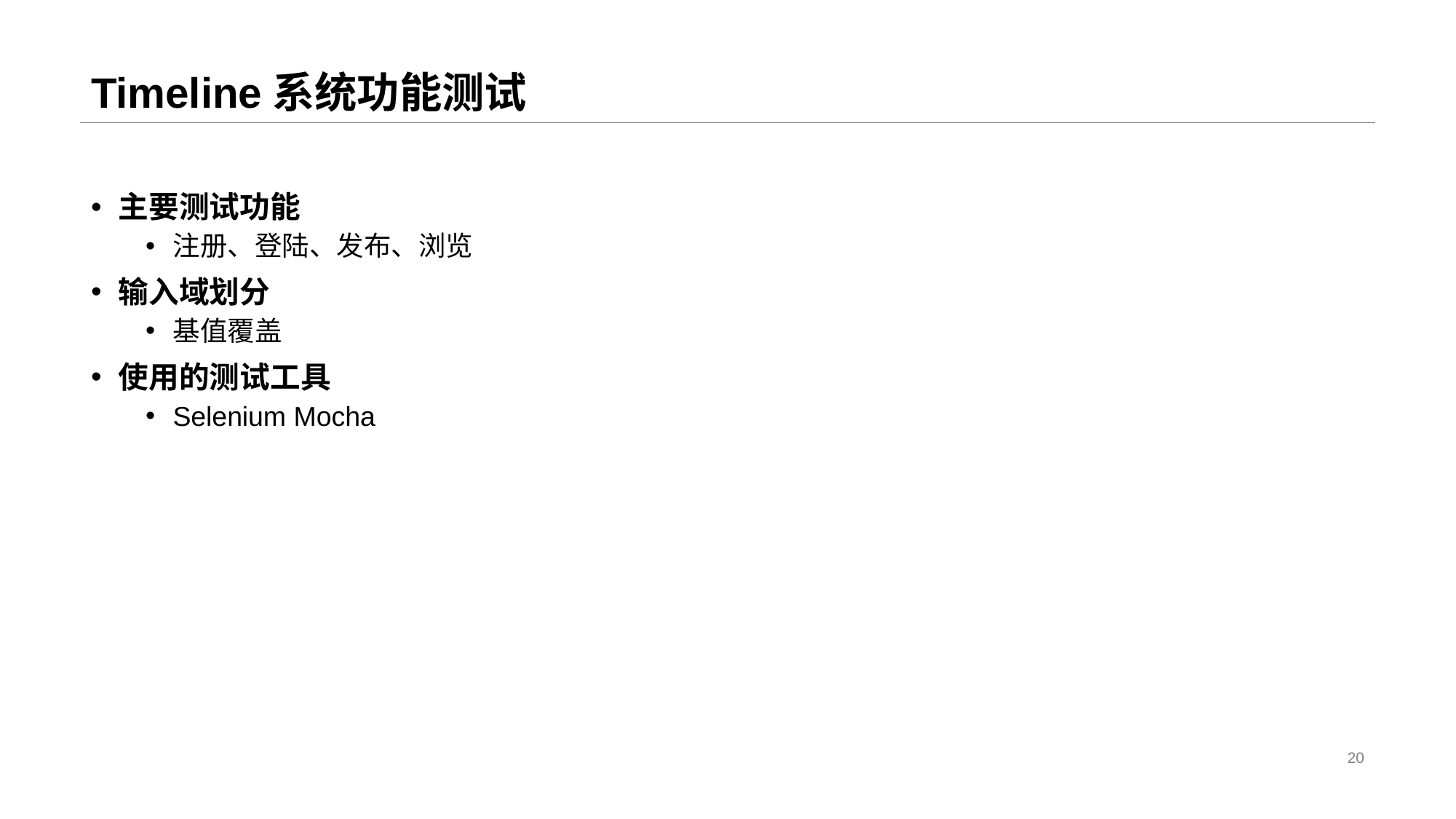

# Timeline系统功能测试

主要测试功能
注册、登陆、发布、浏览
输入域划分
基值覆盖
使用的测试工具
Selenium Mocha

20